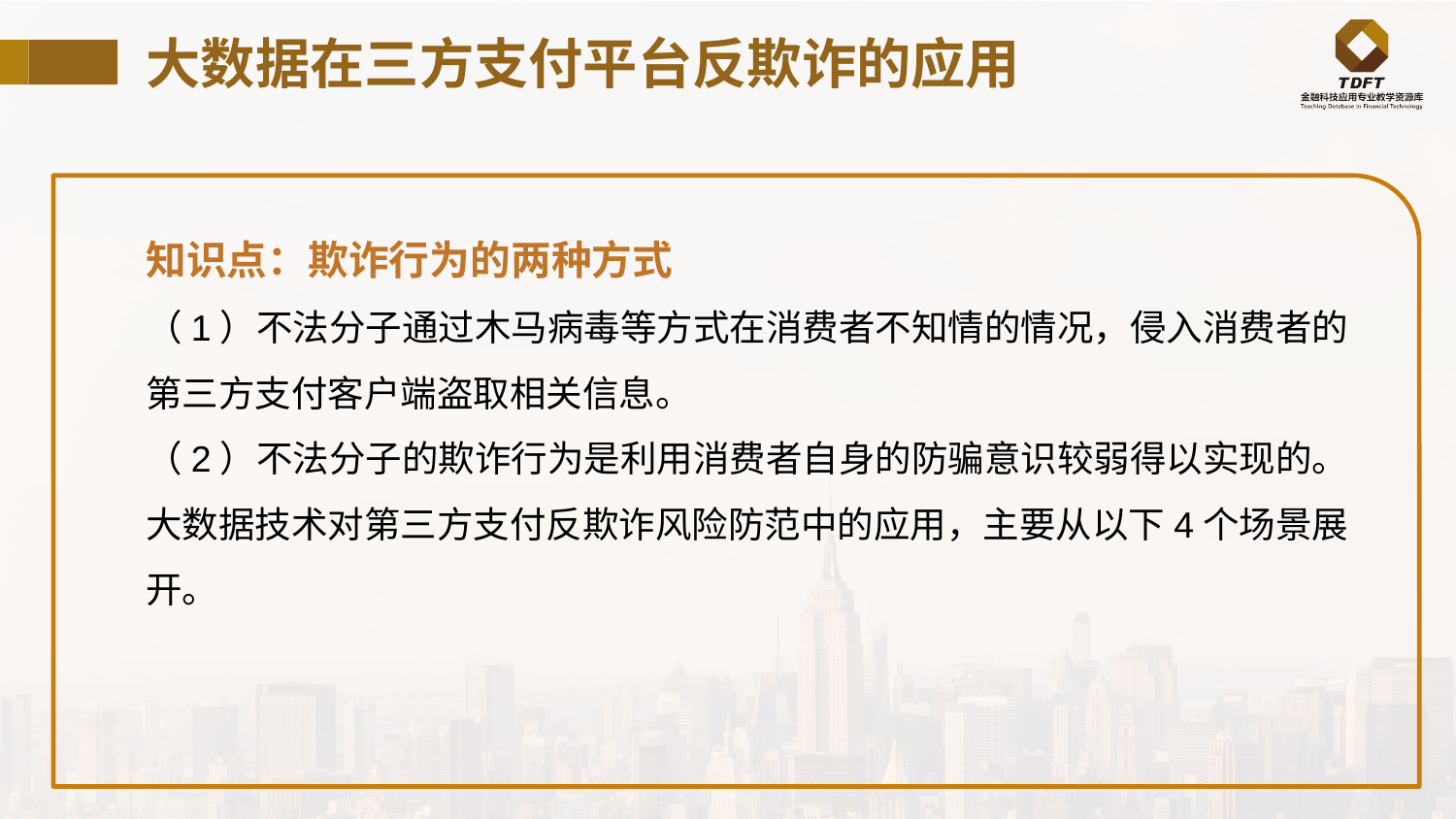

# 大数据在三方支付平台反欺诈的应用

知识点：欺诈行为的两种方式
（1）不法分子通过木马病毒等方式在消费者不知情的情况，侵入消费者的第三方支付客户端盗取相关信息。
（2）不法分子的欺诈行为是利用消费者自身的防骗意识较弱得以实现的。
大数据技术对第三方支付反欺诈风险防范中的应用，主要从以下4个场景展开。